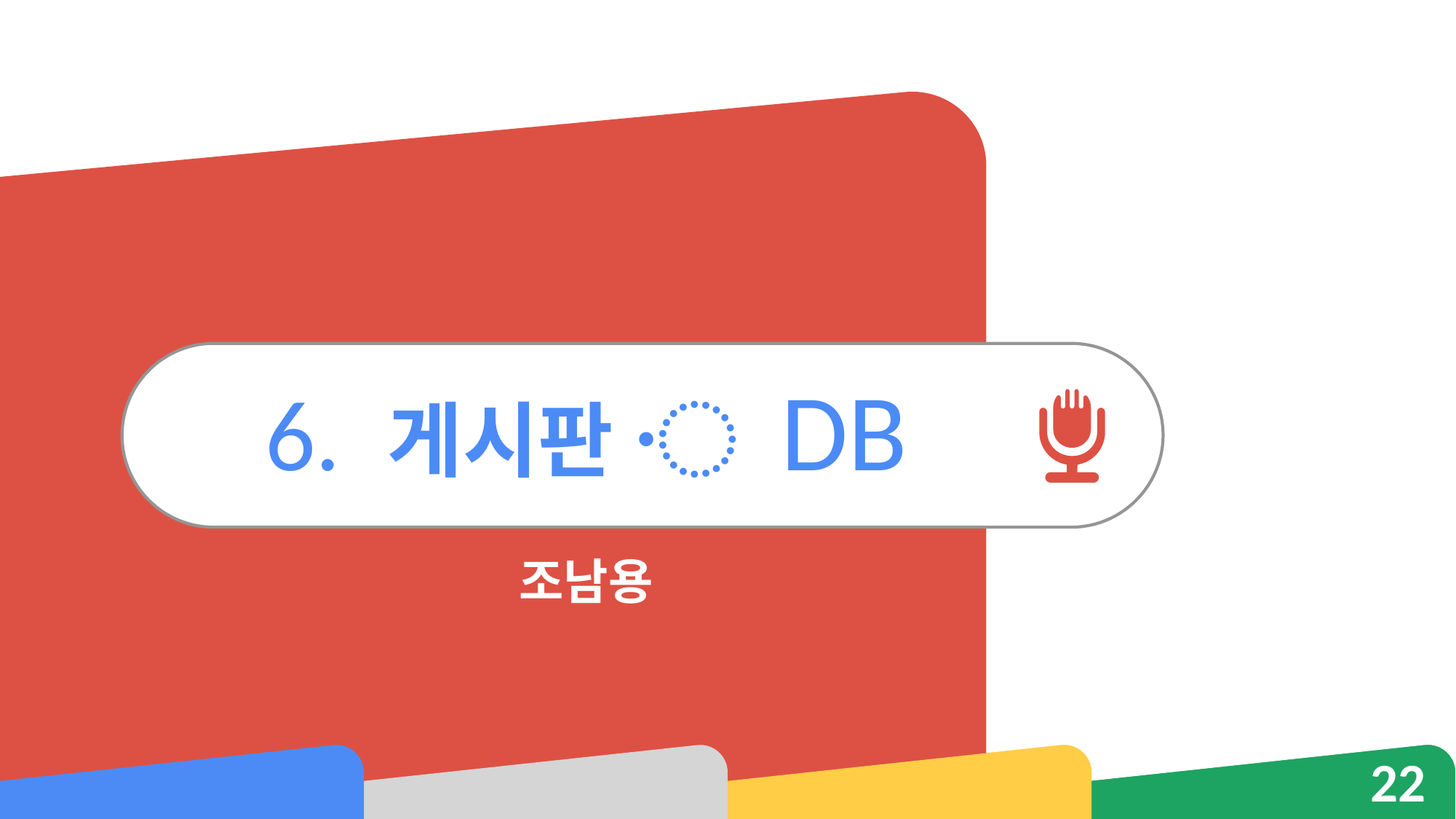

# 6. 게시판 〮 DB
조남용
22